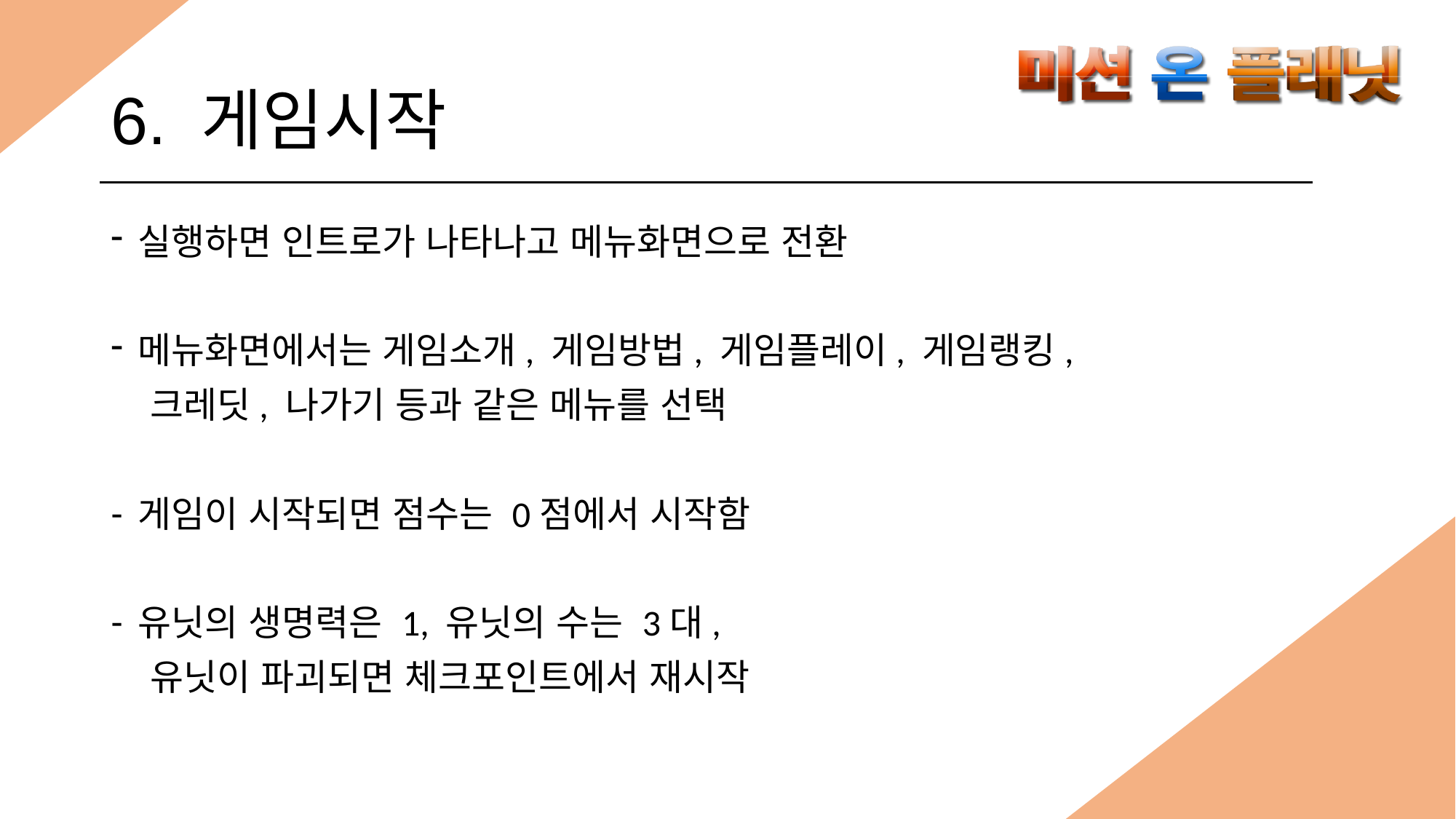

# 6. 게임시작
실행하면 인트로가 나타나고 메뉴화면으로 전환

메뉴화면에서는 게임소개, 게임방법, 게임플레이, 게임랭킹,
   크레딧, 나가기 등과 같은 메뉴를 선택

게임이 시작되면 점수는 0점에서 시작함

유닛의 생명력은 1, 유닛의 수는 3대,
   유닛이 파괴되면 체크포인트에서 재시작